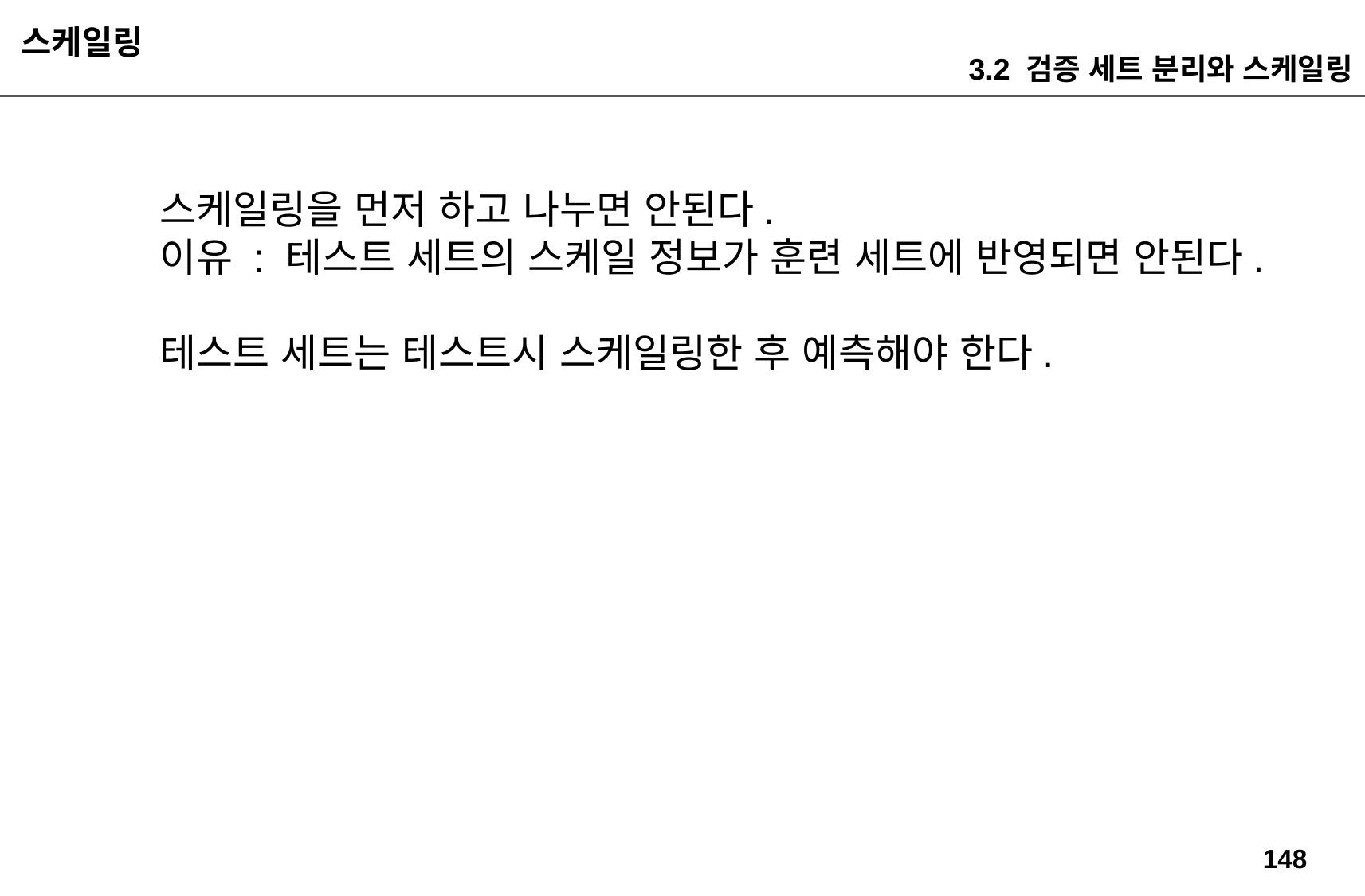

스케일링
3.2 검증 세트 분리와 스케일링
스케일링을 먼저 하고 나누면 안된다.
이유 : 테스트 세트의 스케일 정보가 훈련 세트에 반영되면 안된다.

테스트 세트는 테스트시 스케일링한 후 예측해야 한다.